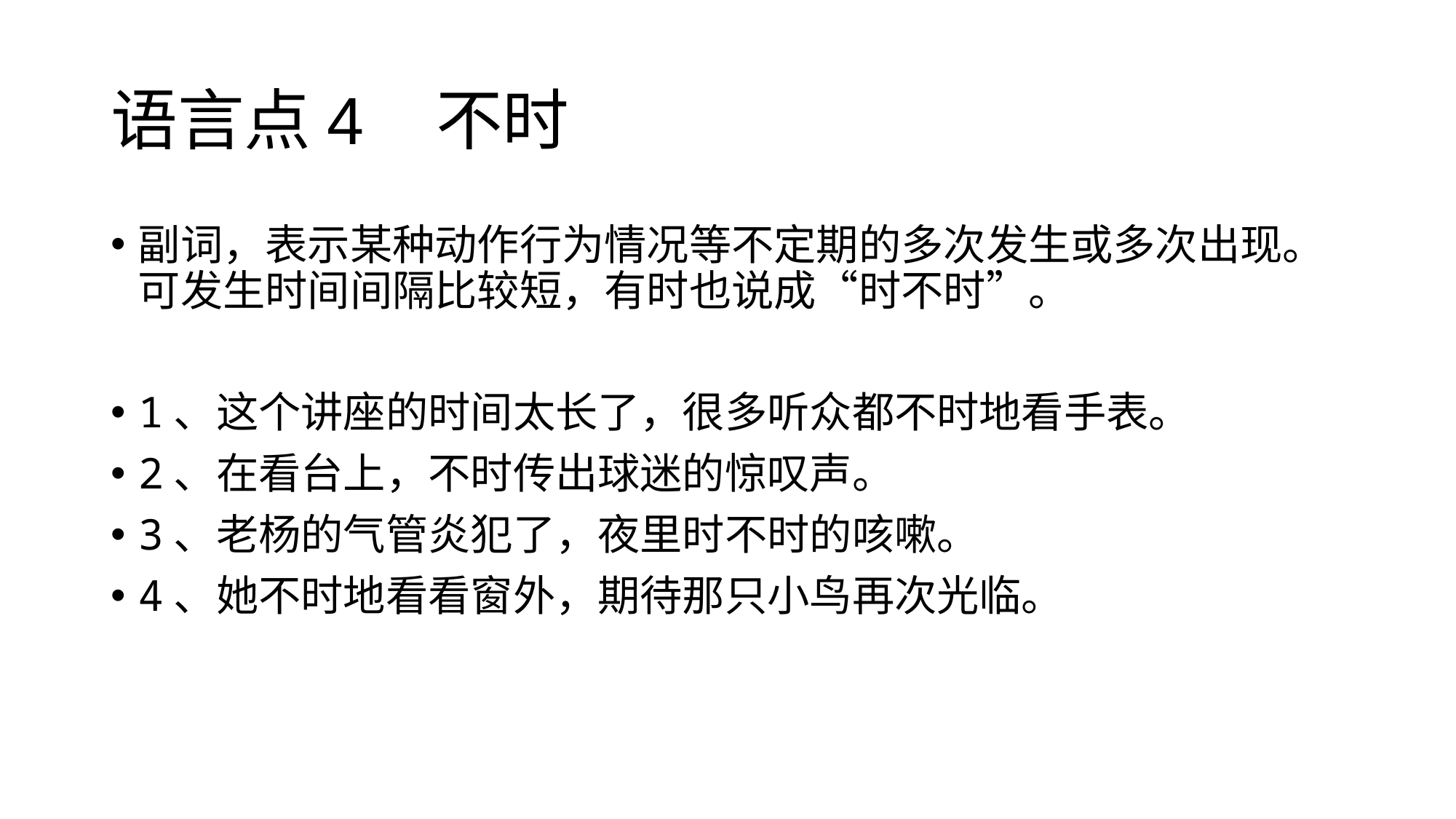

# 语言点4   不时
副词，表示某种动作行为情况等不定期的多次发生或多次出现。可发生时间间隔比较短，有时也说成“时不时”。

1、这个讲座的时间太长了，很多听众都不时地看手表。
2、在看台上，不时传出球迷的惊叹声。
3、老杨的气管炎犯了，夜里时不时的咳嗽。
4、她不时地看看窗外，期待那只小鸟再次光临。